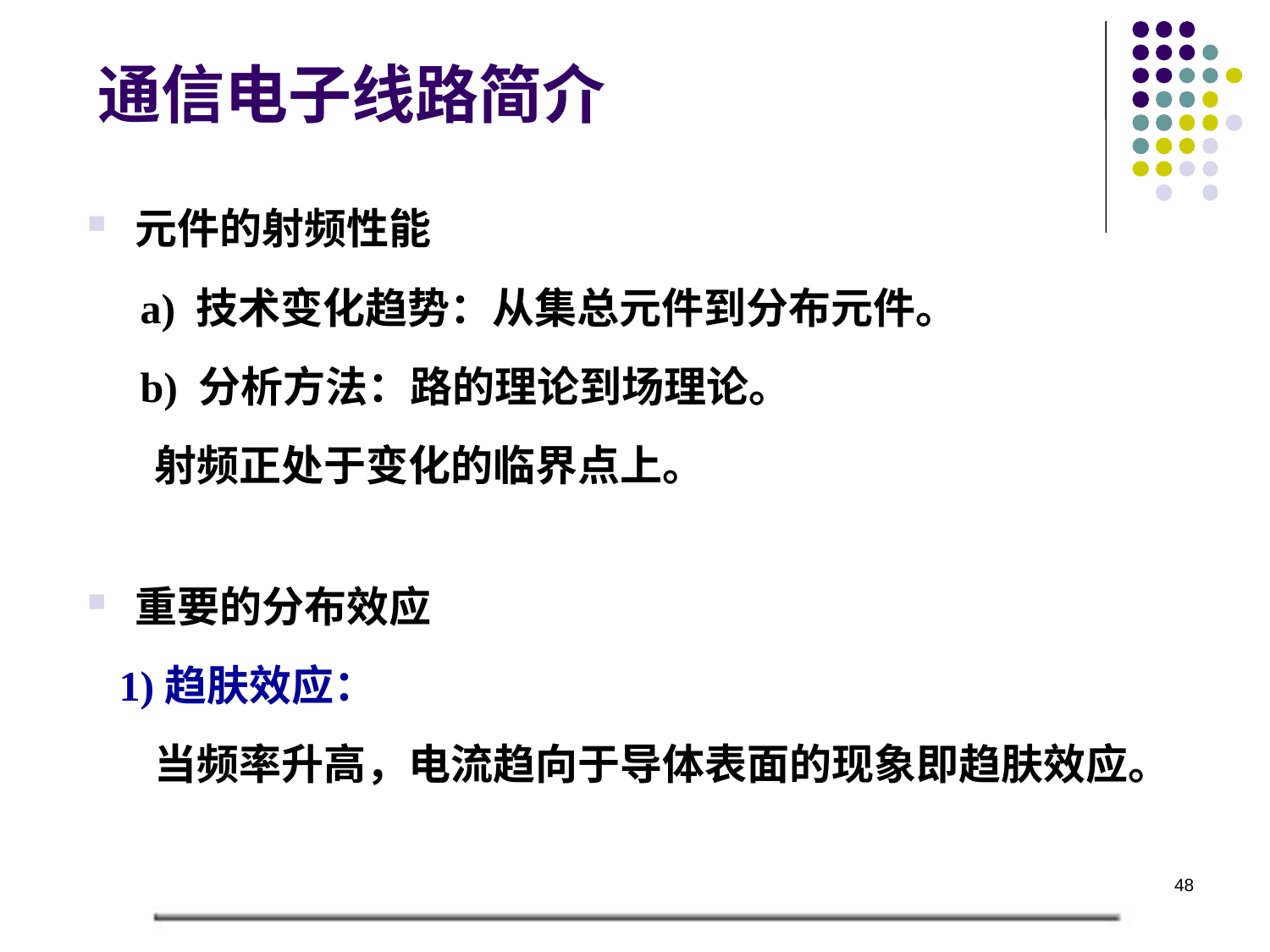

# 通信电子线路简介
元件的射频性能
     a) 技术变化趋势：从集总元件到分布元件。
     b) 分析方法：路的理论到场理论。
      射频正处于变化的临界点上。
重要的分布效应
   1)趋肤效应：
      当频率升高，电流趋向于导体表面的现象即趋肤效应。
48